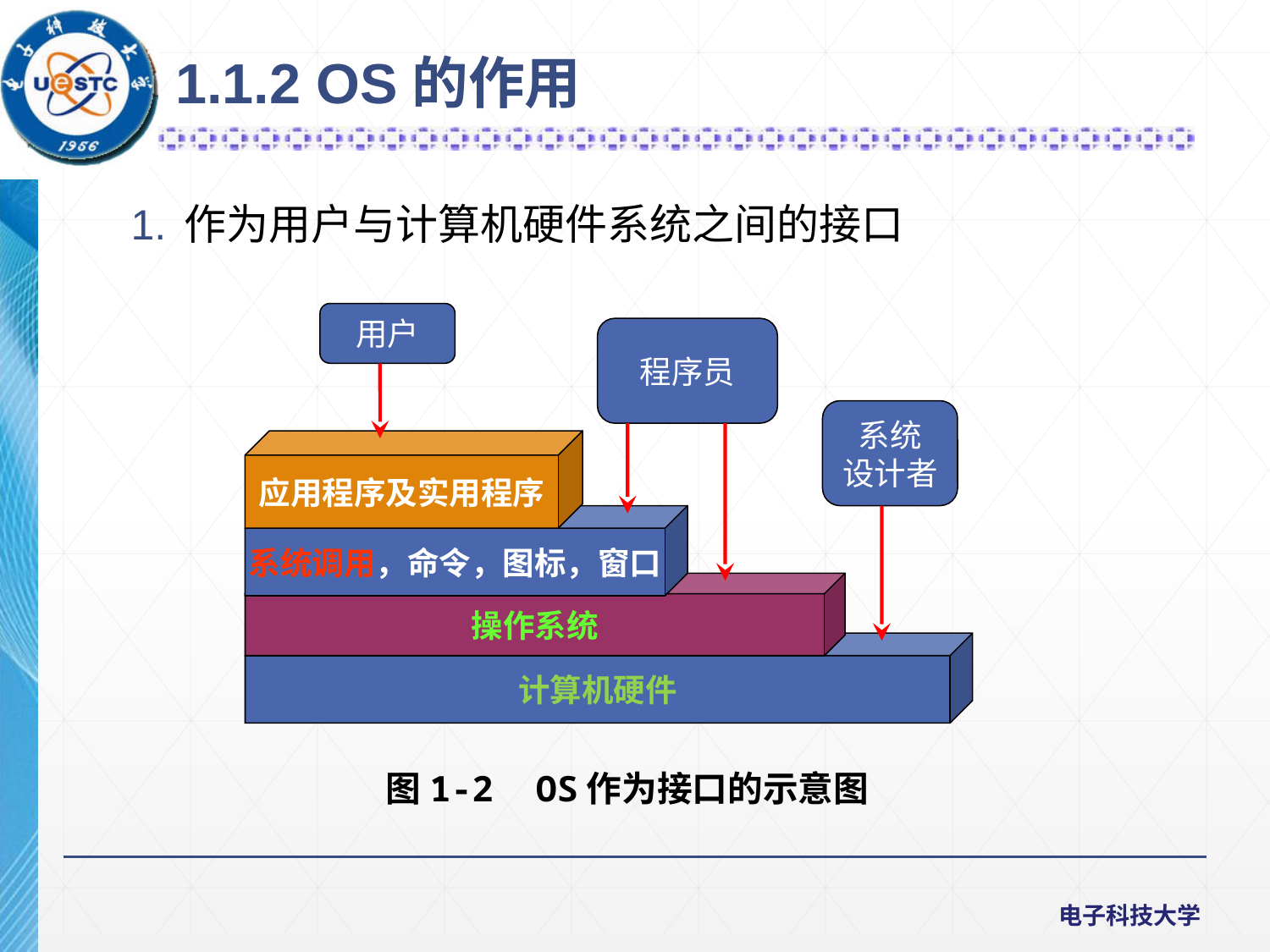

1.1.2 OS的作用
作为用户与计算机硬件系统之间的接口
用户
程序员

系统
设计者

应用程序及实用程序
系统调用，命令，图标，窗口

操作系统
计算机硬件
图1-2  OS作为接口的示意图